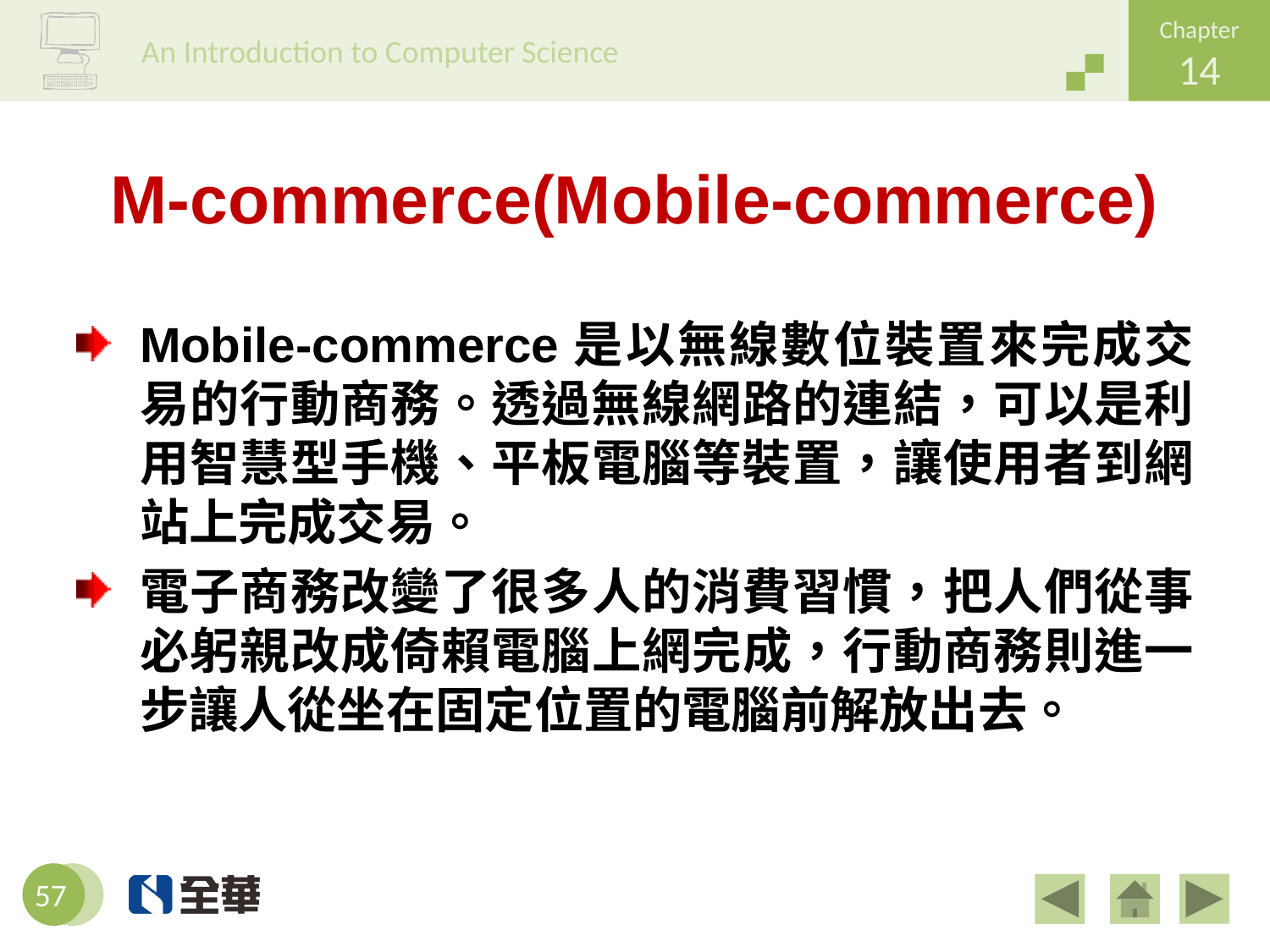

# M-commerce(Mobile-commerce)
Mobile-commerce是以無線數位裝置來完成交易的行動商務。透過無線網路的連結，可以是利用智慧型手機、平板電腦等裝置，讓使用者到網站上完成交易。
電子商務改變了很多人的消費習慣，把人們從事必躬親改成倚賴電腦上網完成，行動商務則進一步讓人從坐在固定位置的電腦前解放出去。